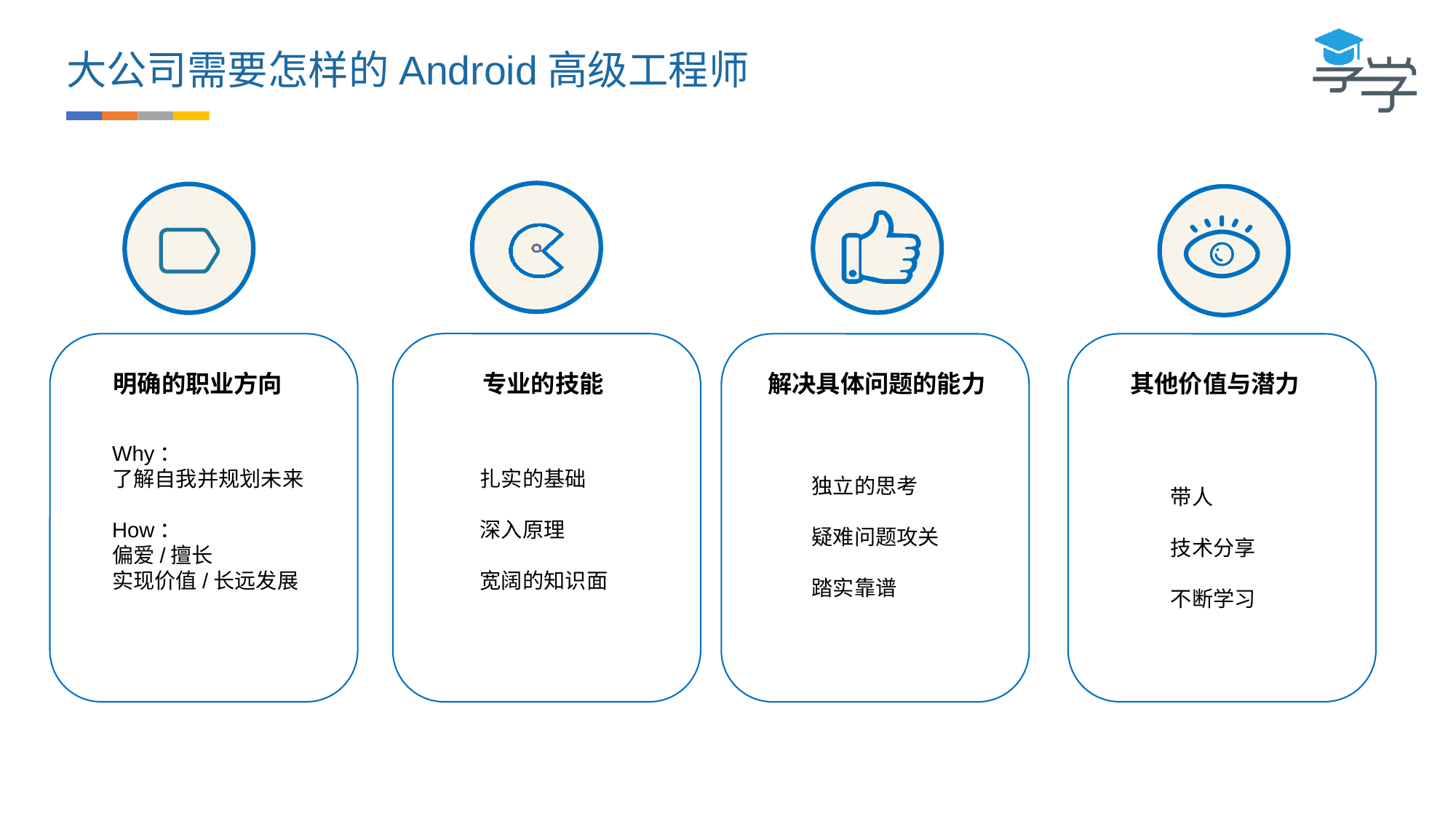

大公司需要怎样的Android高级工程师

明确的职业方向
解决具体问题的能力
专业的技能
其他价值与潜力
Why：
了解自我并规划未来

How：
偏爱/擅长
实现价值/长远发展

扎实的基础

深入原理

宽阔的知识面

独立的思考

疑难问题攻关

踏实靠谱

带人

技术分享

不断学习